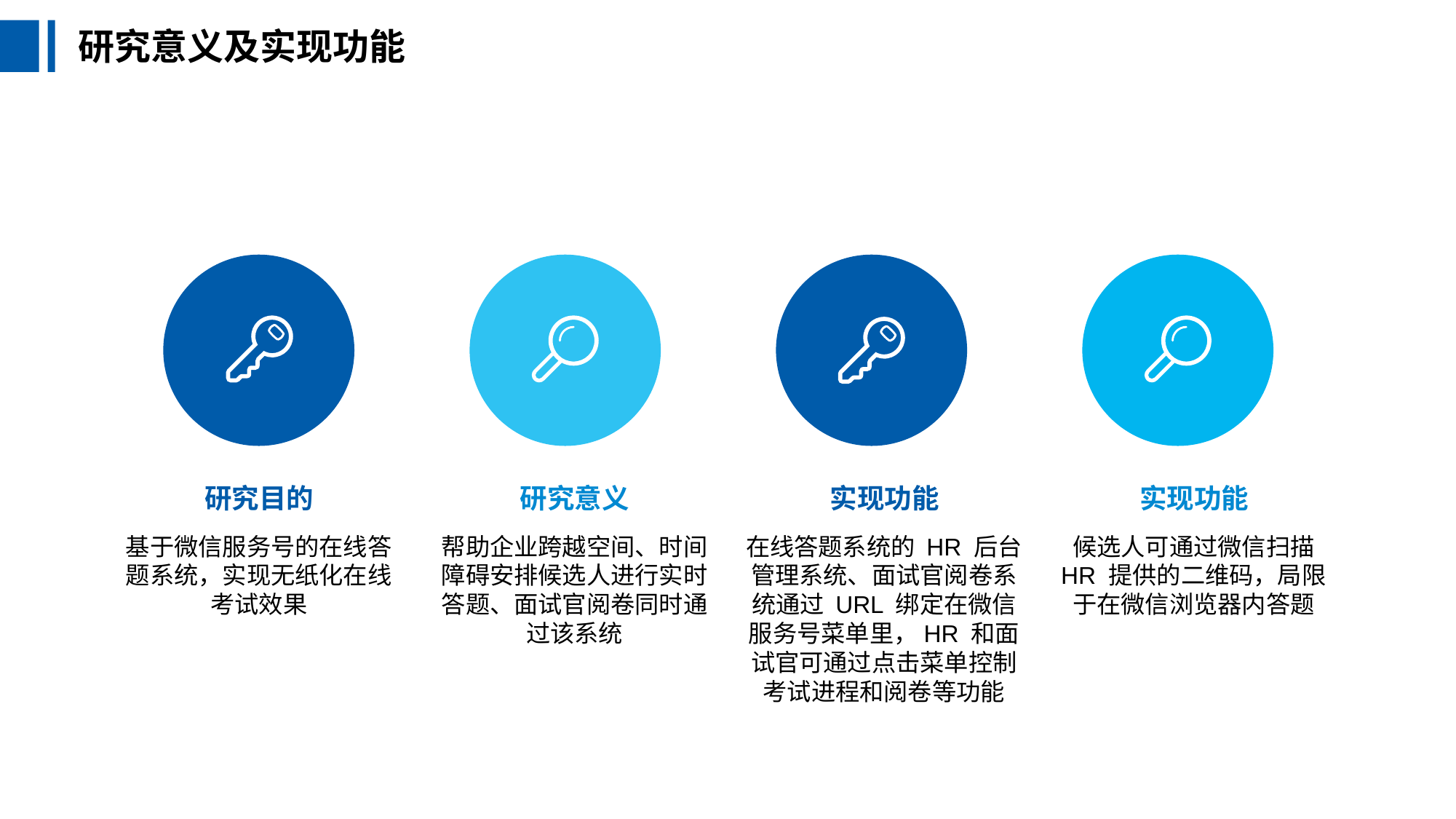

研究意义及实现功能

研究目的
研究意义
实现功能
实现功能
基于微信服务号的在线答题系统，实现无纸化在线考试效果
帮助企业跨越空间、时间障碍安排候选人进行实时答题、面试官阅卷同时通过该系统
在线答题系统的 HR 后台管理系统、面试官阅卷系统通过 URL 绑定在微信服务号菜单里，HR 和面试官可通过点击菜单控制考试进程和阅卷等功能
候选人可通过微信扫描 HR 提供的二维码，局限于在微信浏览器内答题